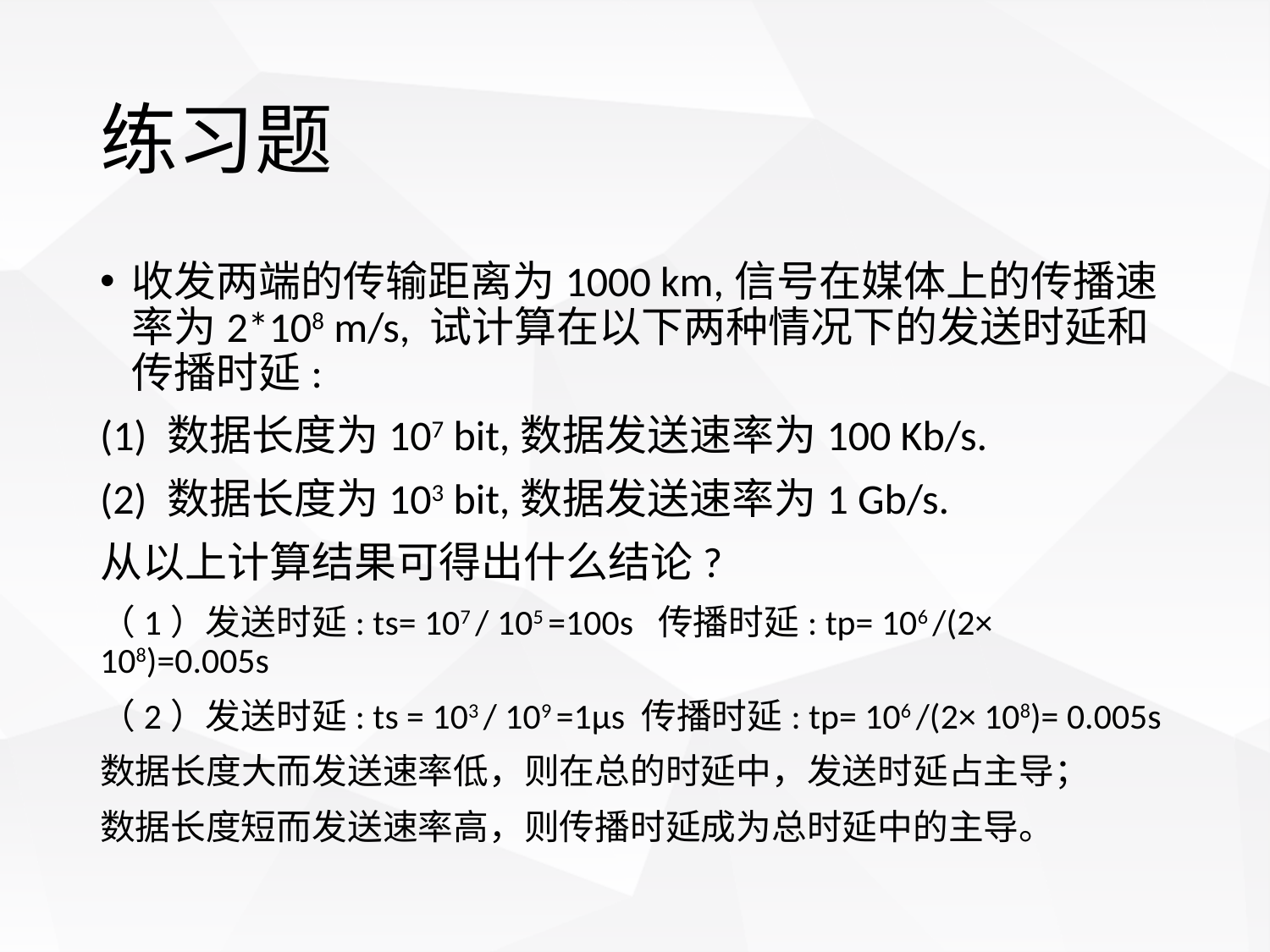

# 练习题
收发两端的传输距离为1000 km,信号在媒体上的传播速率为2*108 m/s, 试计算在以下两种情况下的发送时延和传播时延:
(1) 数据长度为107 bit,数据发送速率为100 Kb/s.
(2) 数据长度为103 bit,数据发送速率为1 Gb/s.
从以上计算结果可得出什么结论?
（1）发送时延: ts= 107 / 105 =100s  传播时延: tp= 106 /(2× 108)=0.005s
（2）发送时延: ts = 103 / 109 =1μs 传播时延: tp= 106 /(2× 108)= 0.005s
数据长度大而发送速率低，则在总的时延中，发送时延占主导；
数据长度短而发送速率高，则传播时延成为总时延中的主导。